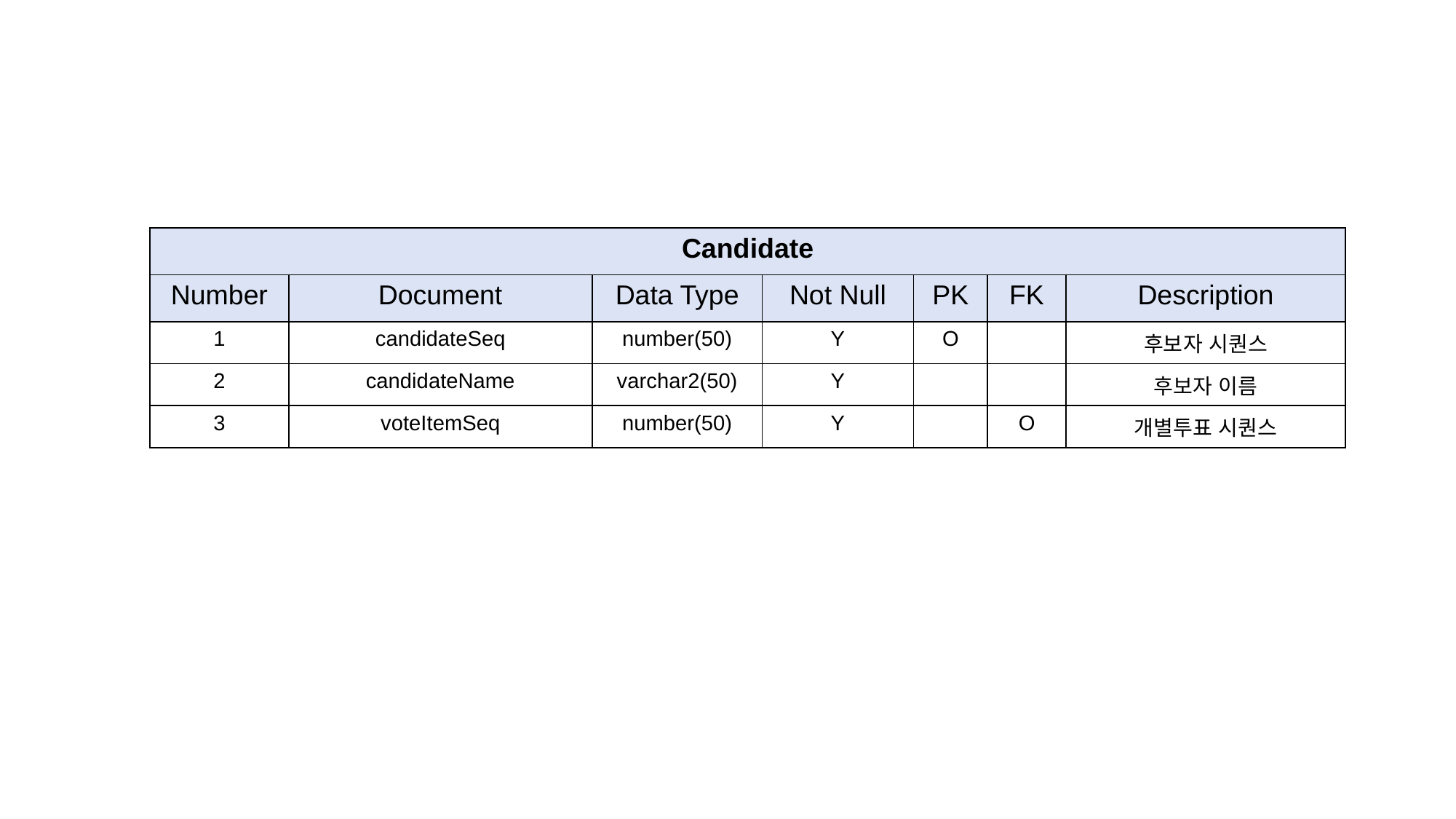

| Candidate |  |  |  |  |  |  |
| --- | --- | --- | --- | --- | --- | --- |
| Number | Document | Data Type | Not Null | PK | FK | Description |
| 1 | candidateSeq | number(50) | Y | O |  | 후보자 시퀀스 |
| 2 | candidateName | varchar2(50) | Y |  |  | 후보자 이름 |
| 3 | voteItemSeq | number(50) | Y |  | O | 개별투표 시퀀스 |